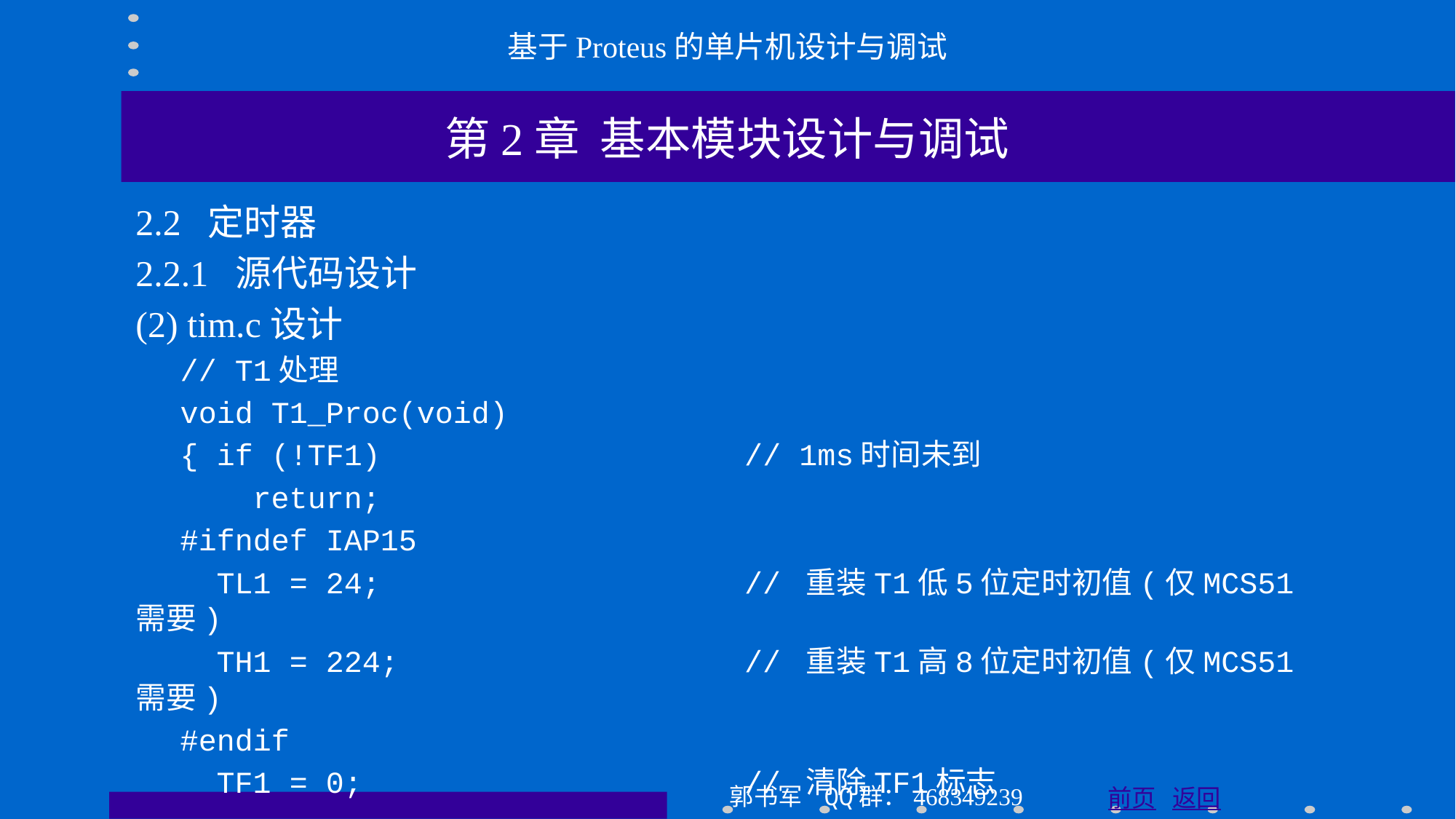

基于Proteus的单片机设计与调试
第2章  基本模块设计与调试
2.2  定时器
2.2.1  源代码设计
(2) tim.c设计
// T1处理
void T1_Proc(void)
{ if (!TF1)                    // 1ms时间未到
    return;
#ifndef IAP15
  TL1 = 24;                    // 重装T1低5位定时初值(仅MCS51需要)
  TH1 = 224;                   // 重装T1高8位定时初值(仅MCS51需要)
#endif
  TF1 = 0;                     // 清除TF1标志

郭书军   QQ群：468349239
前页   返回